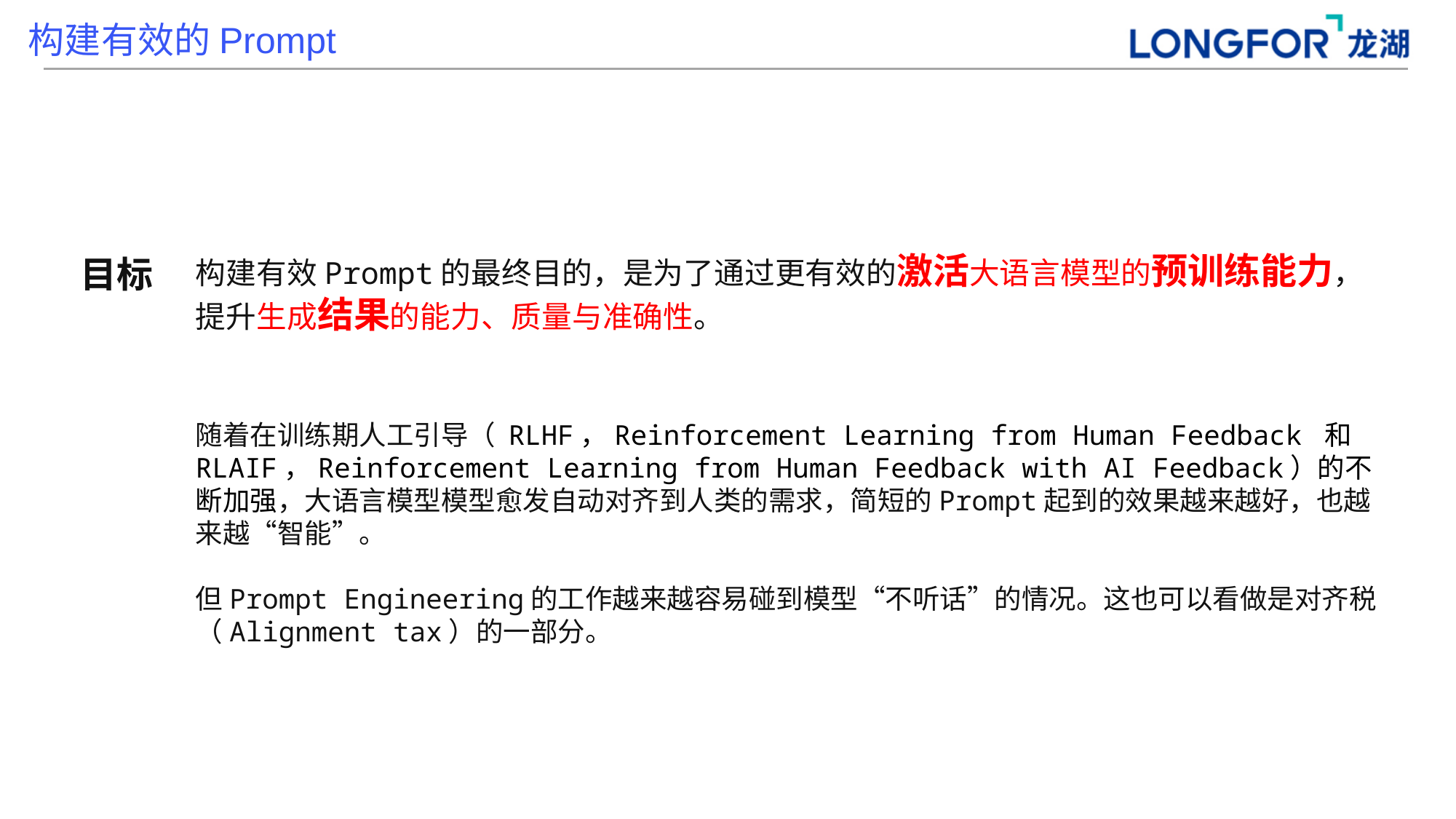

构建有效的Prompt
构建有效Prompt的最终目的，是为了通过更有效的激活大语言模型的预训练能力，提升生成结果的能力、质量与准确性。
目标
随着在训练期人工引导（ RLHF，Reinforcement Learning from Human Feedback 和 RLAIF，Reinforcement Learning from Human Feedback with AI Feedback）的不断加强，大语言模型模型愈发自动对齐到人类的需求，简短的Prompt起到的效果越来越好，也越来越“智能”。

但Prompt Engineering的工作越来越容易碰到模型“不听话”的情况。这也可以看做是对齐税（Alignment tax）的一部分。